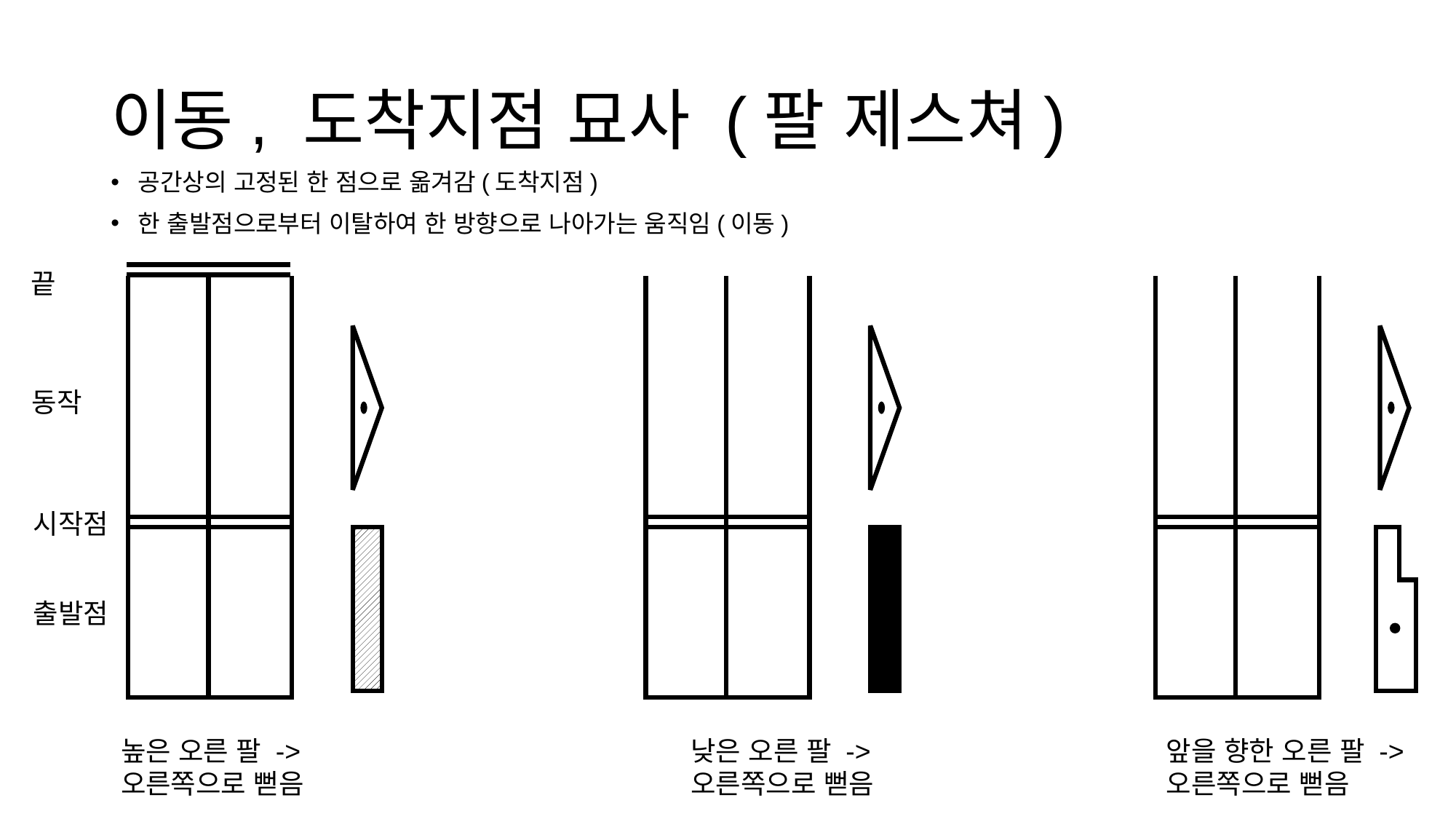

# 이동, 도착지점 묘사 (팔 제스쳐)
공간상의 고정된 한 점으로 옮겨감(도착지점)
한 출발점으로부터 이탈하여 한 방향으로 나아가는 움직임(이동)
끝

동작
시작점

출발점
높은 오른 팔 ->
오른쪽으로 뻗음
낮은 오른 팔 ->
오른쪽으로 뻗음
앞을 향한 오른 팔 ->
오른쪽으로 뻗음